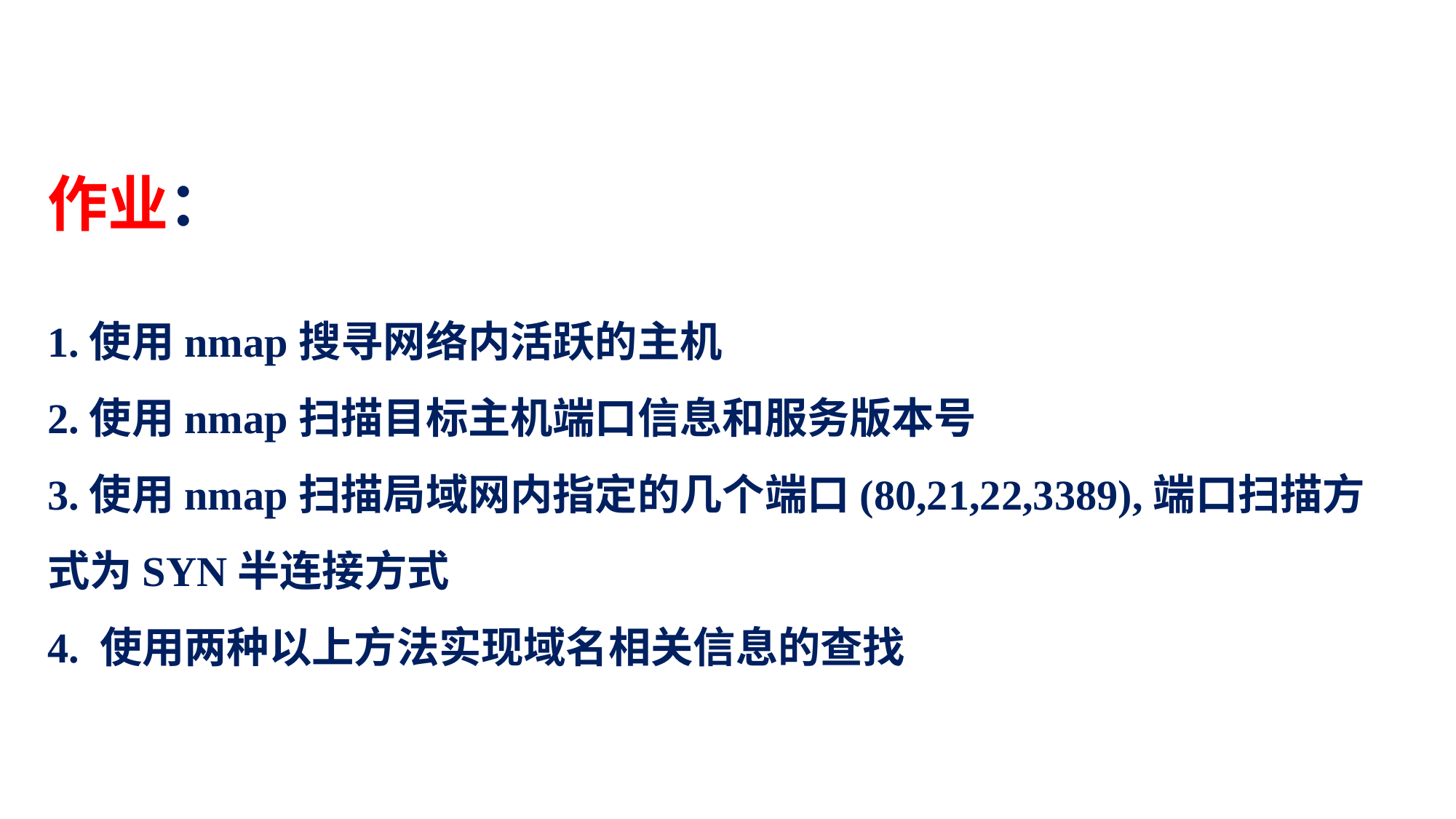

作业：

1.使用nmap搜寻网络内活跃的主机
2.使用nmap扫描目标主机端口信息和服务版本号
3.使用nmap扫描局域网内指定的几个端口(80,21,22,3389),端口扫描方式为SYN半连接方式
4. 使用两种以上方法实现域名相关信息的查找